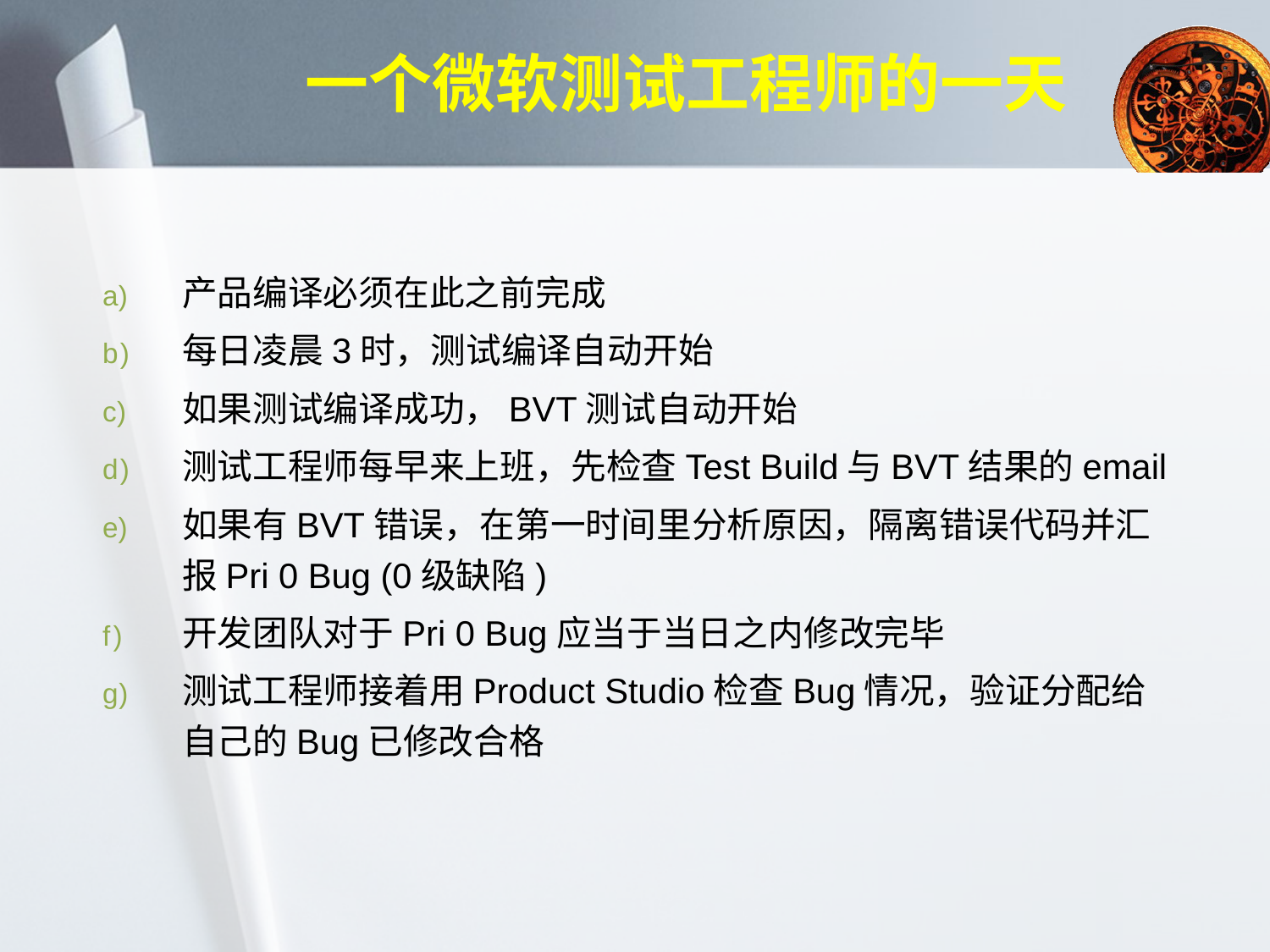

# 一个微软测试工程师的一天
产品编译必须在此之前完成
每日凌晨3时，测试编译自动开始
如果测试编译成功，BVT测试自动开始
测试工程师每早来上班，先检查Test Build与BVT结果的email
如果有BVT错误，在第一时间里分析原因，隔离错误代码并汇报Pri 0 Bug (0级缺陷)
开发团队对于Pri 0 Bug应当于当日之内修改完毕
测试工程师接着用Product Studio检查Bug情况，验证分配给自己的Bug已修改合格